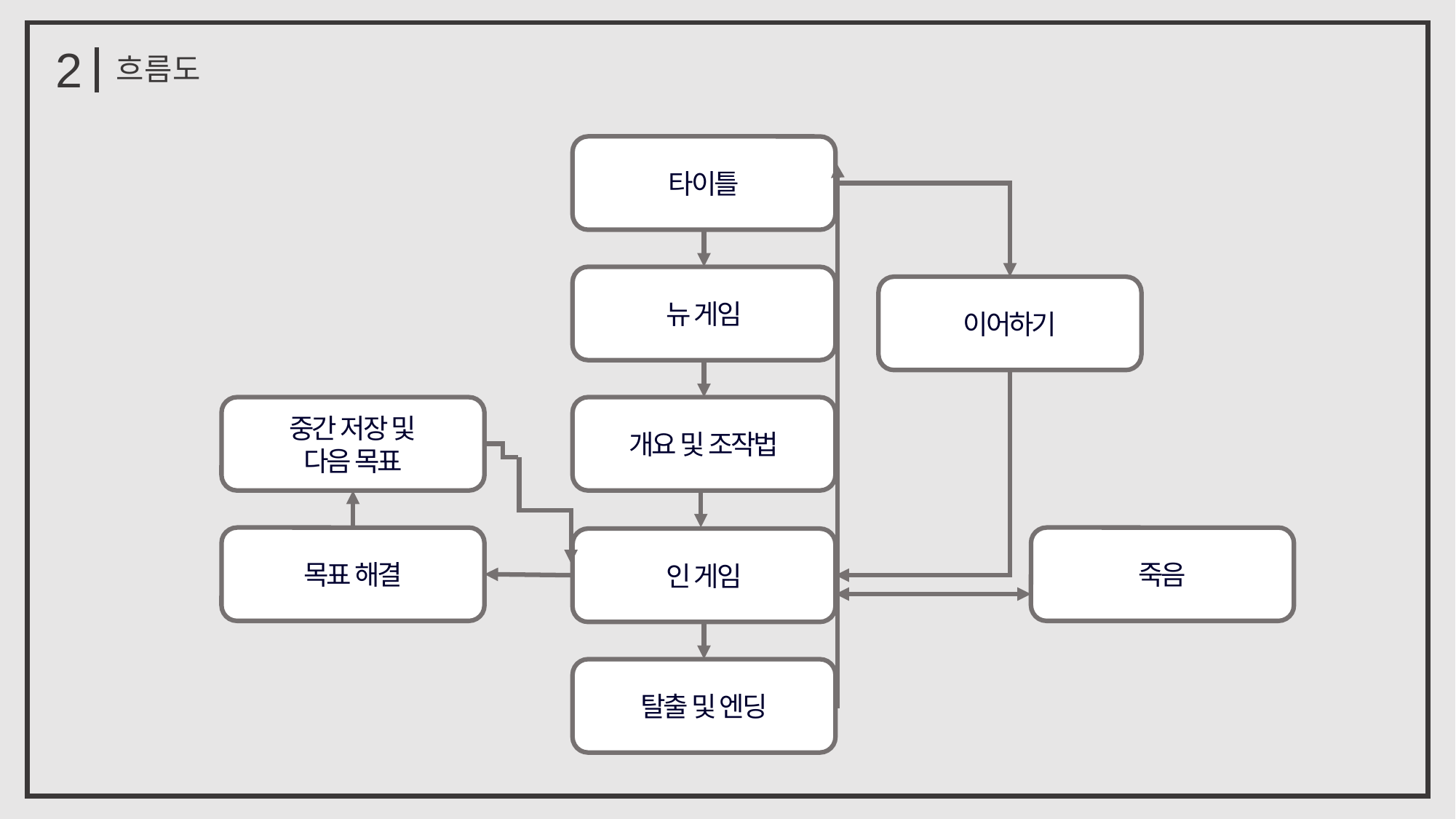

2
흐름도
타이틀
뉴 게임
이어하기
중간 저장 및
다음 목표
개요 및 조작법
목표 해결
죽음
인 게임
탈출 및 엔딩